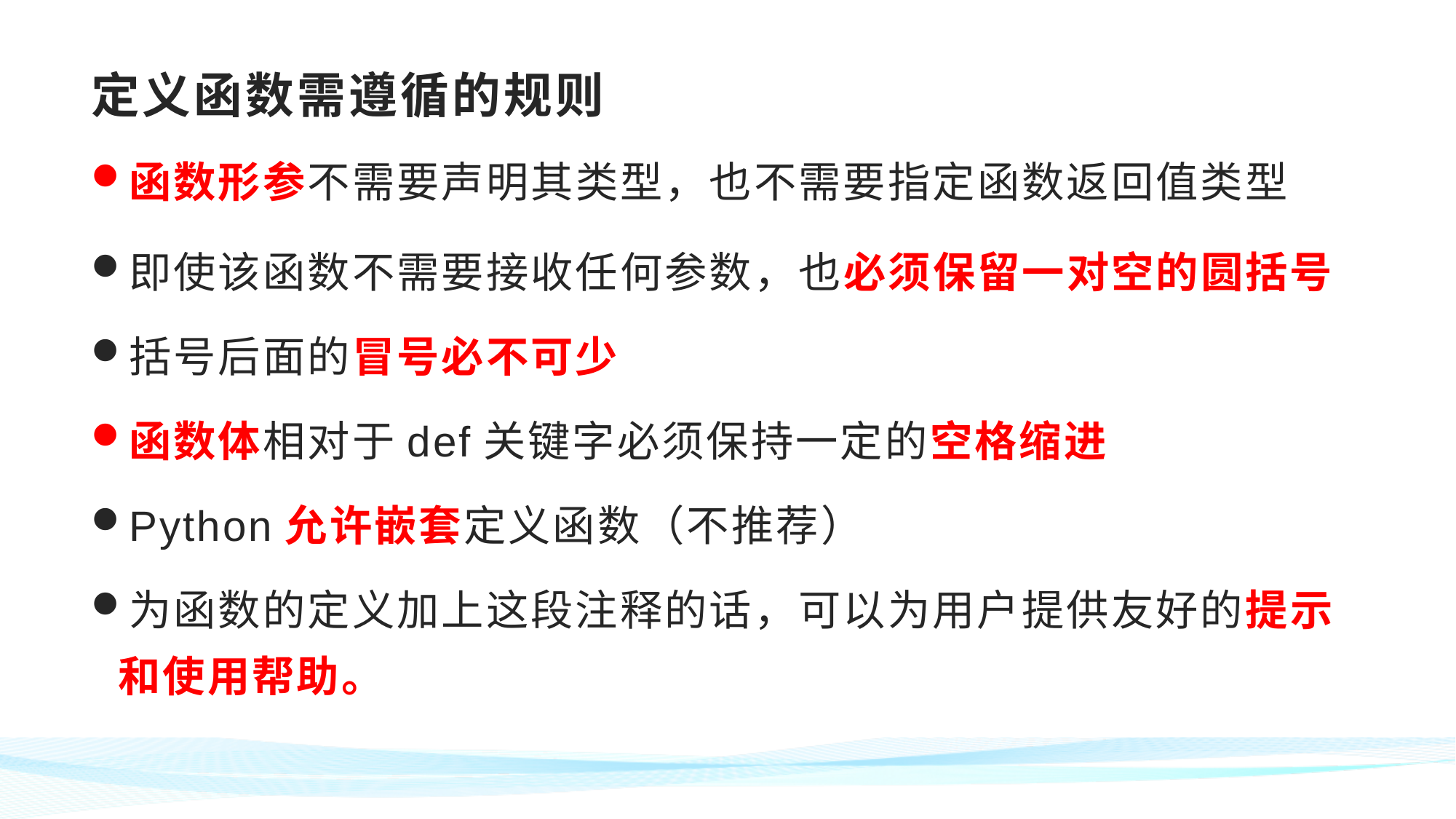

# 定义函数需遵循的规则
函数形参不需要声明其类型，也不需要指定函数返回值类型
即使该函数不需要接收任何参数，也必须保留一对空的圆括号
括号后面的冒号必不可少
函数体相对于def关键字必须保持一定的空格缩进
Python允许嵌套定义函数（不推荐）
为函数的定义加上这段注释的话，可以为用户提供友好的提示和使用帮助。